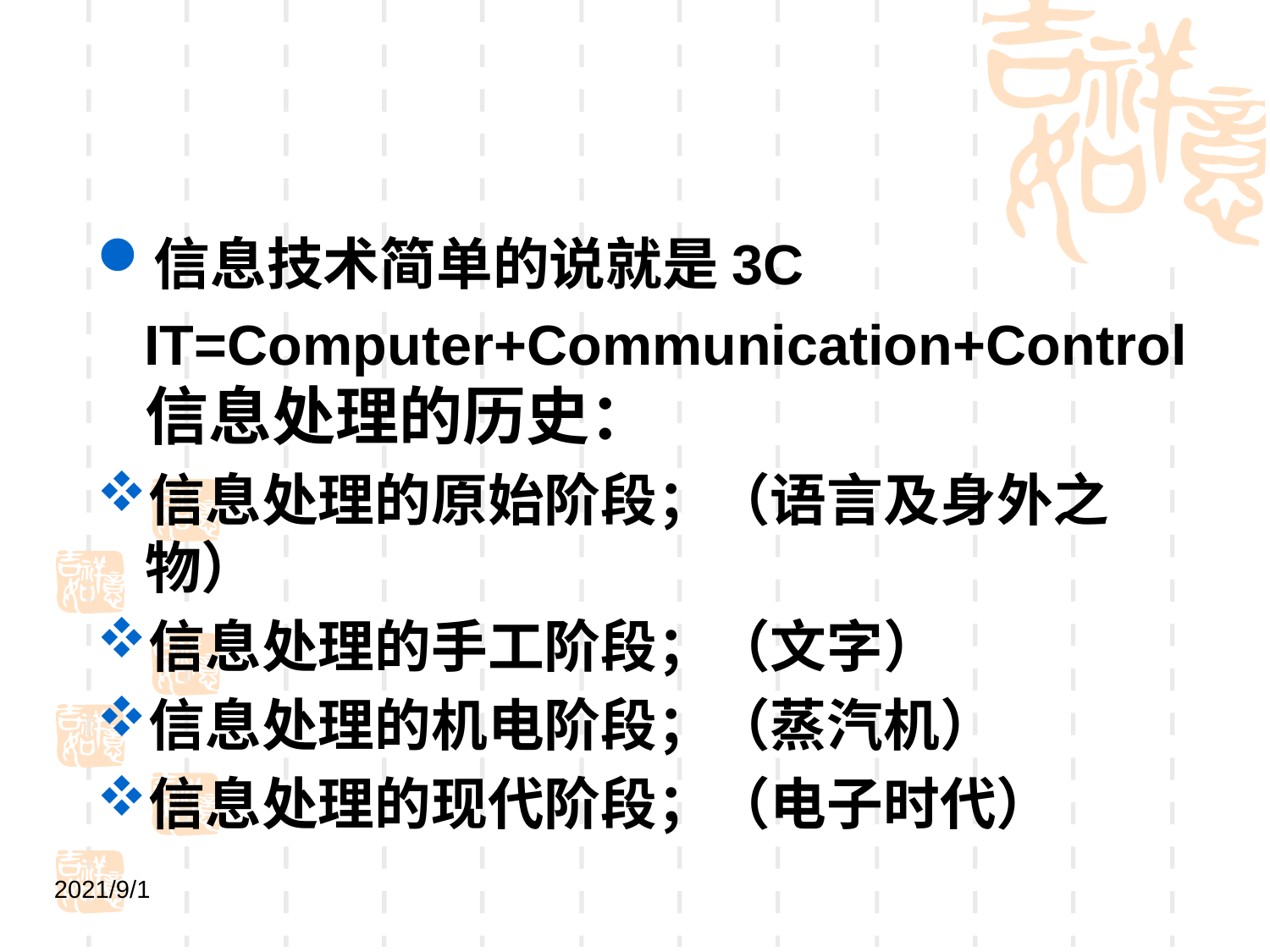

#
信息技术简单的说就是3C
   IT=Computer+Communication+Control信息处理的历史：
信息处理的原始阶段；（语言及身外之物）
信息处理的手工阶段；（文字）
信息处理的机电阶段；（蒸汽机）
信息处理的现代阶段；（电子时代）
2021/9/1